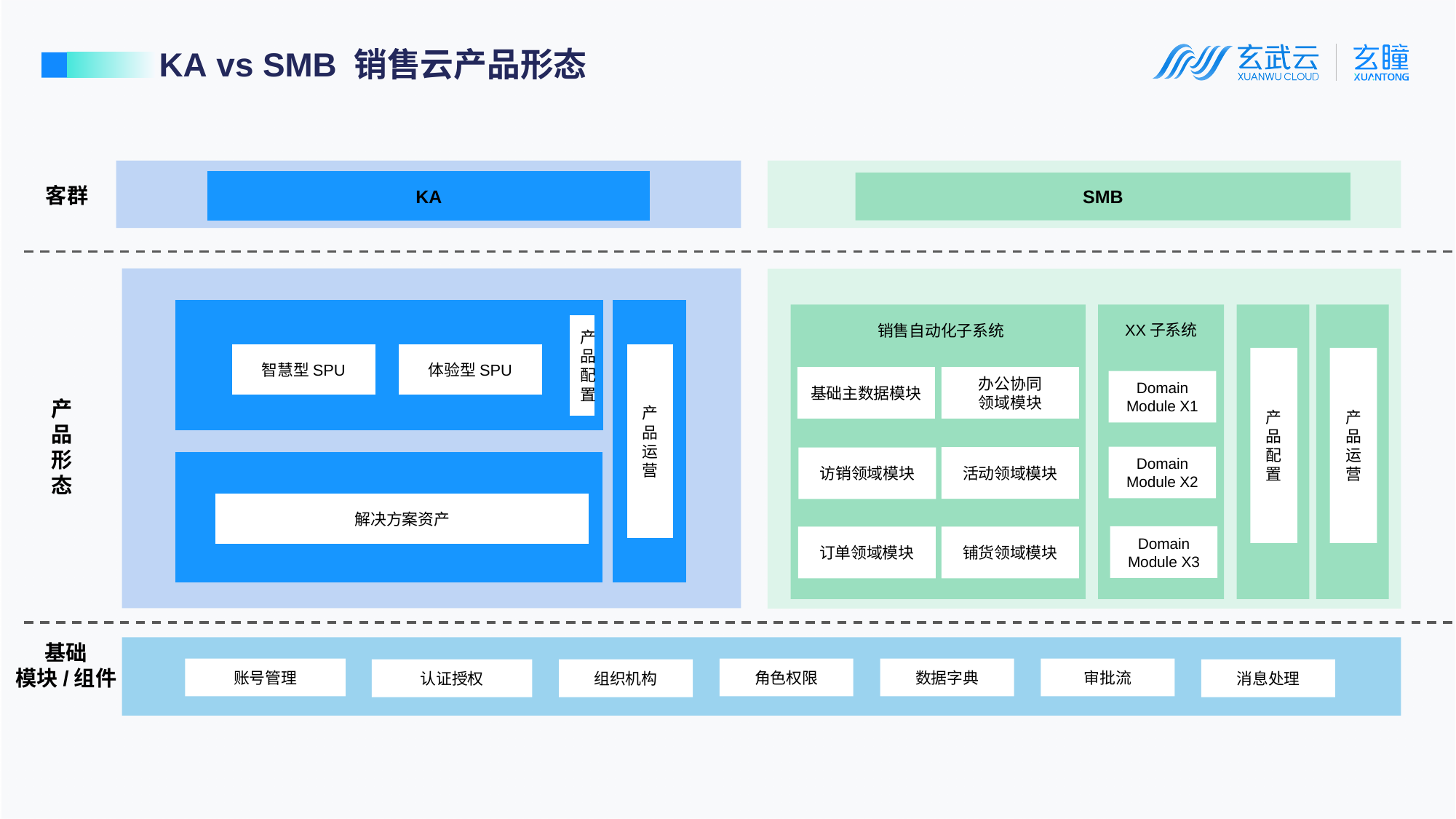

KA vs SMB 销售云产品形态
客群

KA
SMB

产
品
形
态
产
品
配
置
XX子系统
销售自动化子系统
智慧型SPU
产品运营
体验型SPU
产品
配置
产品运营
基础主数据模块
办公协同
领域模块
Domain
Module X1
Domain
Module X2
活动领域模块
访销领域模块

解决方案资产
Domain
Module X3
订单领域模块
铺货领域模块
基础
模块/组件

角色权限
数据字典
审批流
账号管理
认证授权
组织机构
消息处理